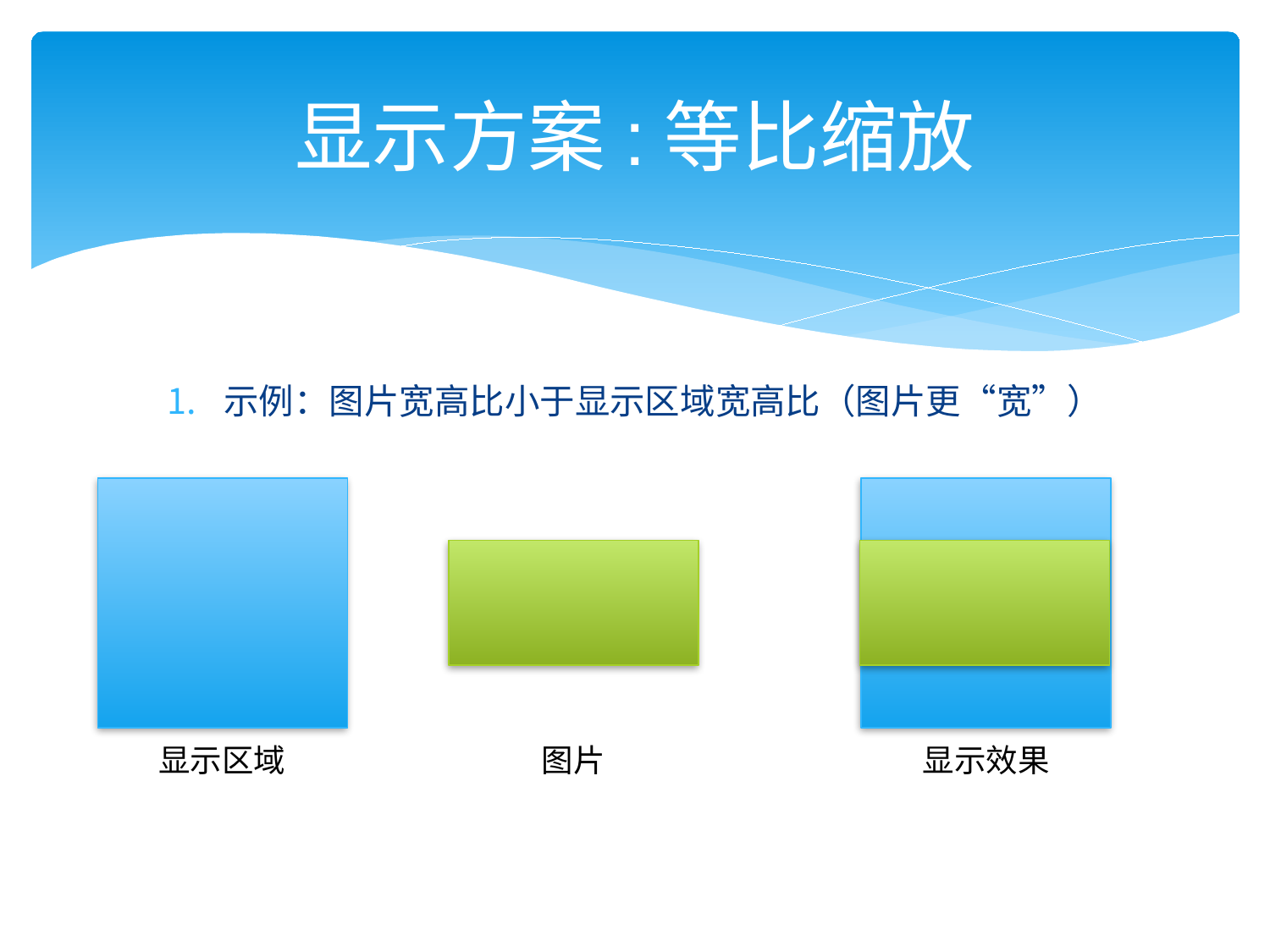

# 显示方案:等比缩放
示例：图片宽高比小于显示区域宽高比（图片更“宽”）

显示区域
图片
显示效果